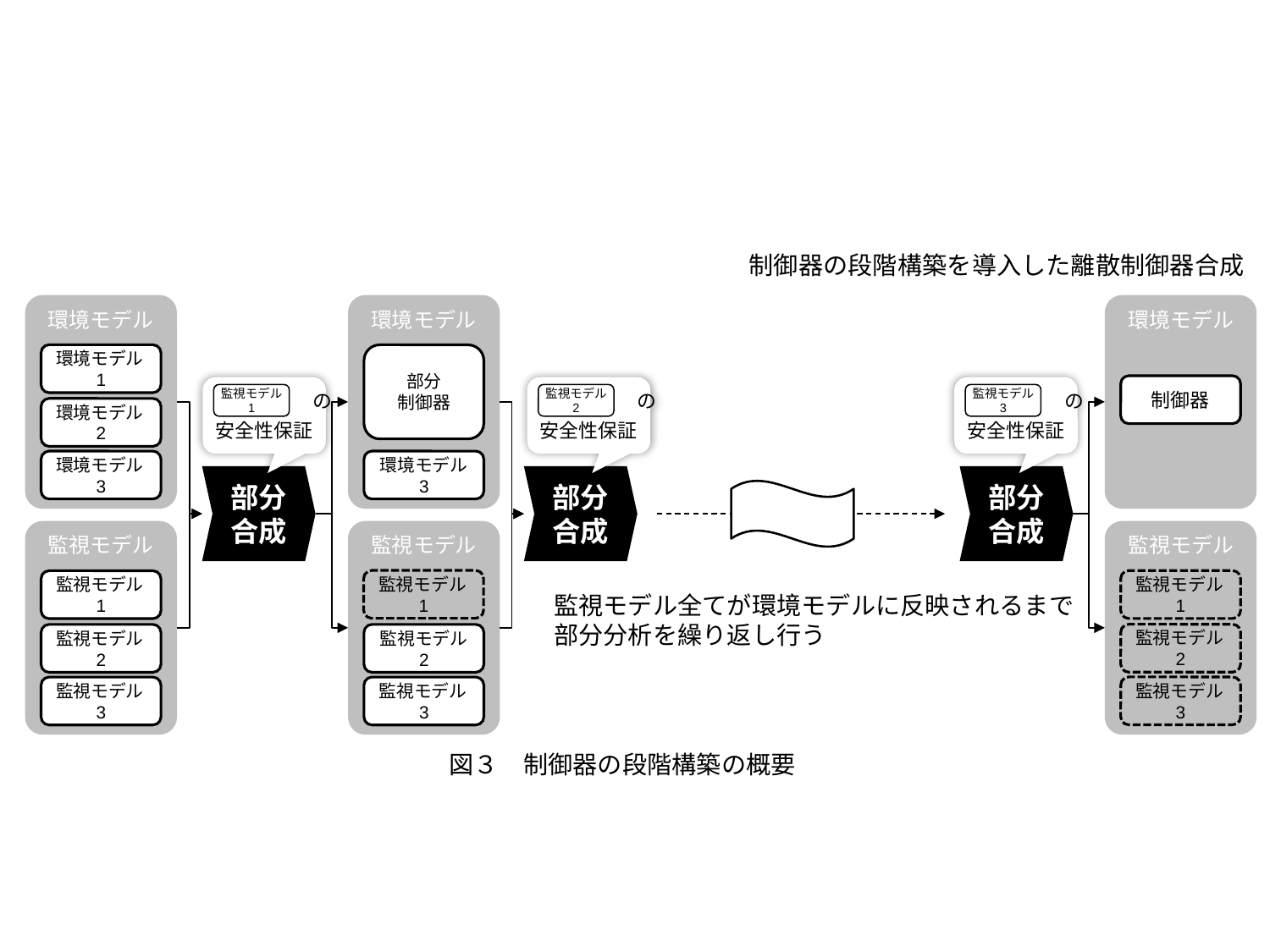

制御器の段階構築を導入した離散制御器合成
環境モデル
環境モデル
環境モデル
環境モデル1
部分
制御器
制御器
　　　　　　の

安全性保証
監視モデル
1
　　　　　　の

安全性保証
監視モデル
2
　　　　　　の

安全性保証
監視モデル
3
環境モデル2
環境モデル3
環境モデル
3
部分
合成
部分
合成
部分
合成

監視モデル
監視モデル
監視モデル
監視モデル1
監視モデル1
監視モデル1
監視モデル全てが環境モデルに反映されるまで
部分分析を繰り返し行う
監視モデル2
監視モデル2
監視モデル
2
監視モデル3
監視モデル3
監視モデル3
図３　制御器の段階構築の概要